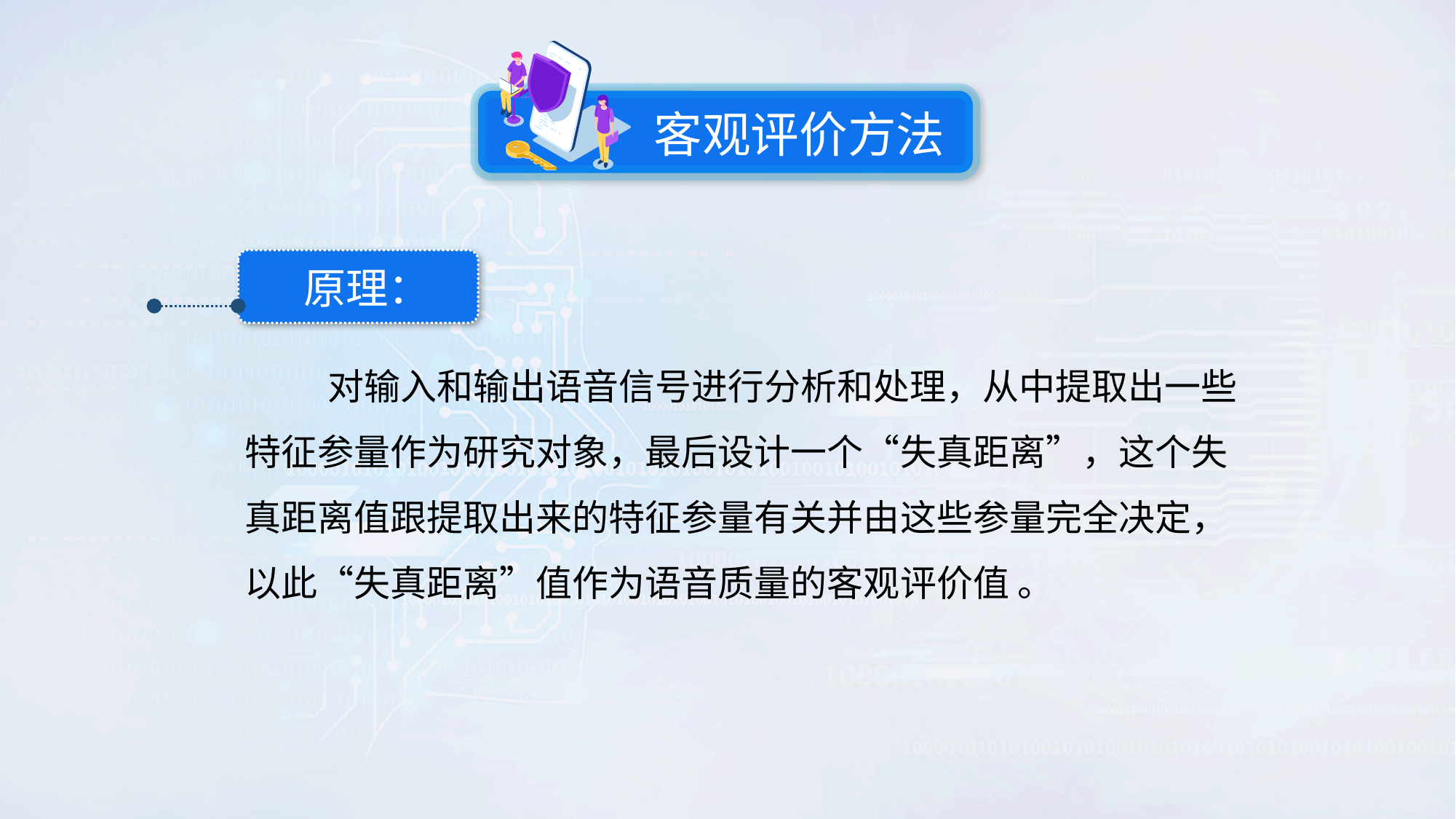

客观评价方法

原理：
         对输入和输出语音信号进行分析和处理，从中提取出一些特征参量作为研究对象，最后设计一个“失真距离”，这个失真距离值跟提取出来的特征参量有关并由这些参量完全决定，以此“失真距离”值作为语音质量的客观评价值 。